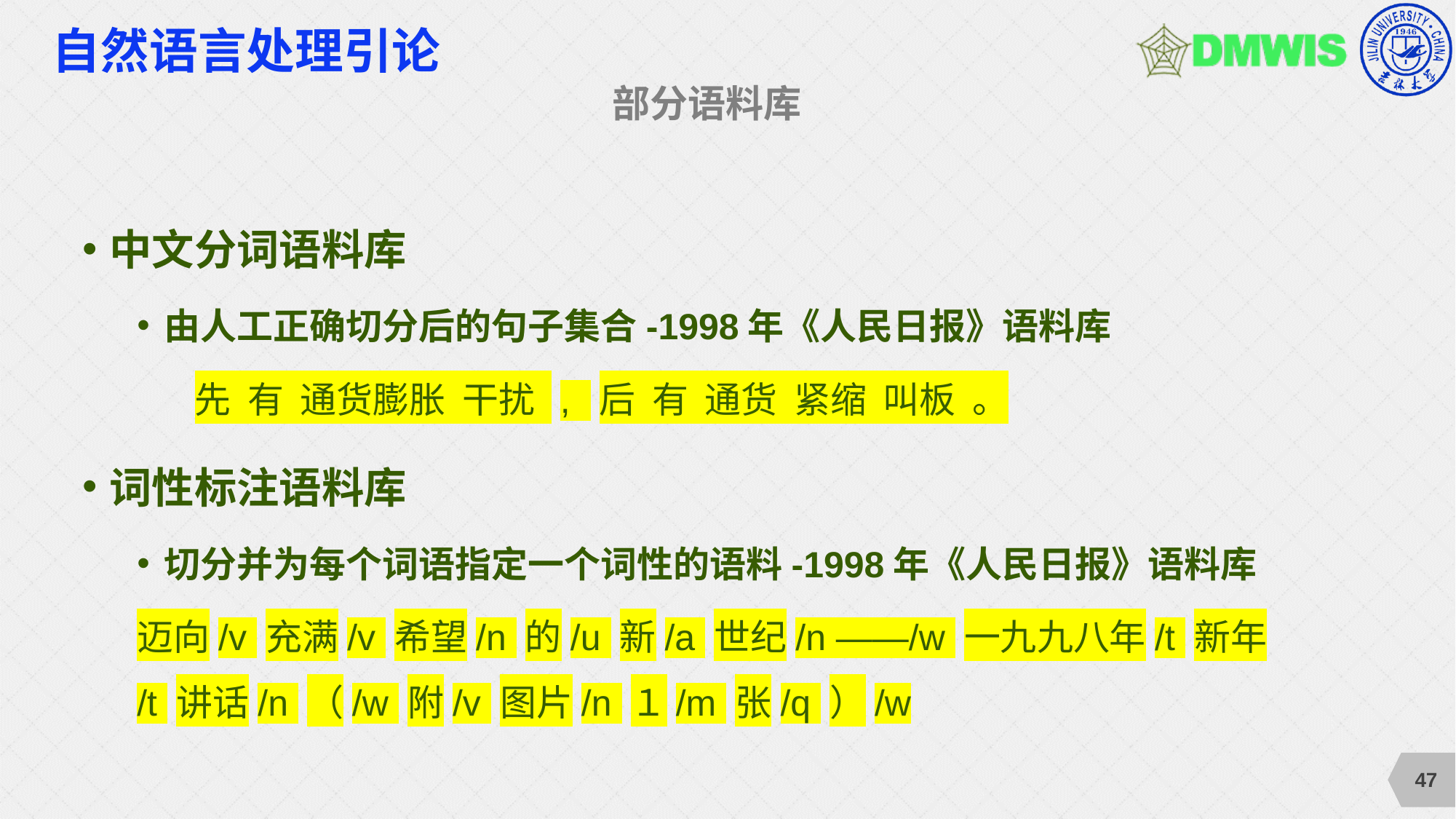

# 自然语言处理引论
部分语料库
中文分词语料库
由人工正确切分后的句子集合-1998年《人民日报》语料库
      先  有  通货膨胀  干扰  ,  后  有  通货  紧缩  叫板  。
词性标注语料库
切分并为每个词语指定一个词性的语料-1998年《人民日报》语料库
迈向/v 充满/v 希望/n 的/u 新/a 世纪/n ——/w 一九九八年/t 新年/t 讲话/n （/w 附/v 图片/n １/m 张/q ）/w

47